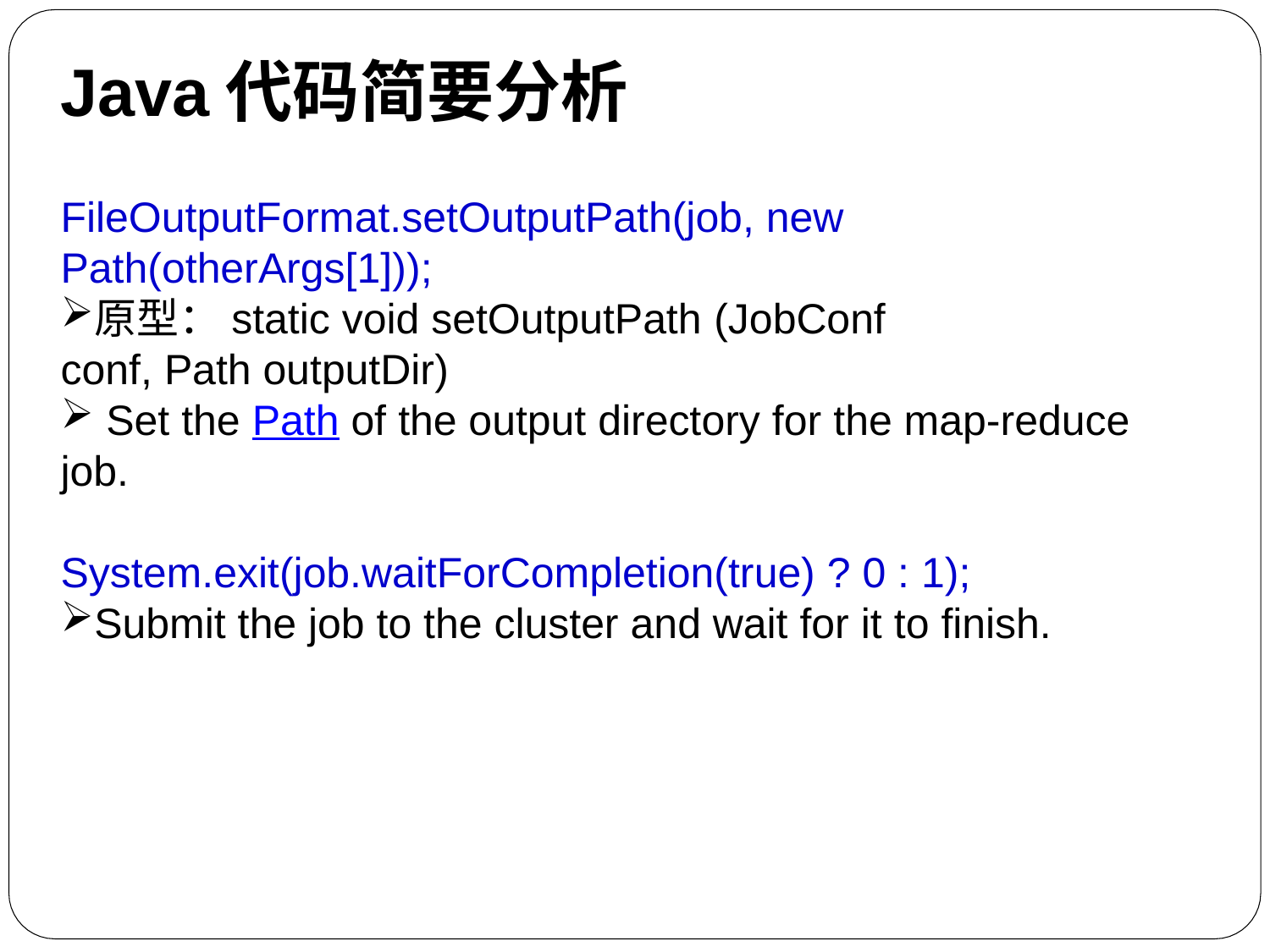

# Java代码简要分析
FileOutputFormat.setOutputPath(job, new Path(otherArgs[1]));
原型：static void setOutputPath (JobConf conf, Path outputDir)
 Set the Path of the output directory for the map-reduce job.

System.exit(job.waitForCompletion(true) ? 0 : 1);
Submit the job to the cluster and wait for it to finish.